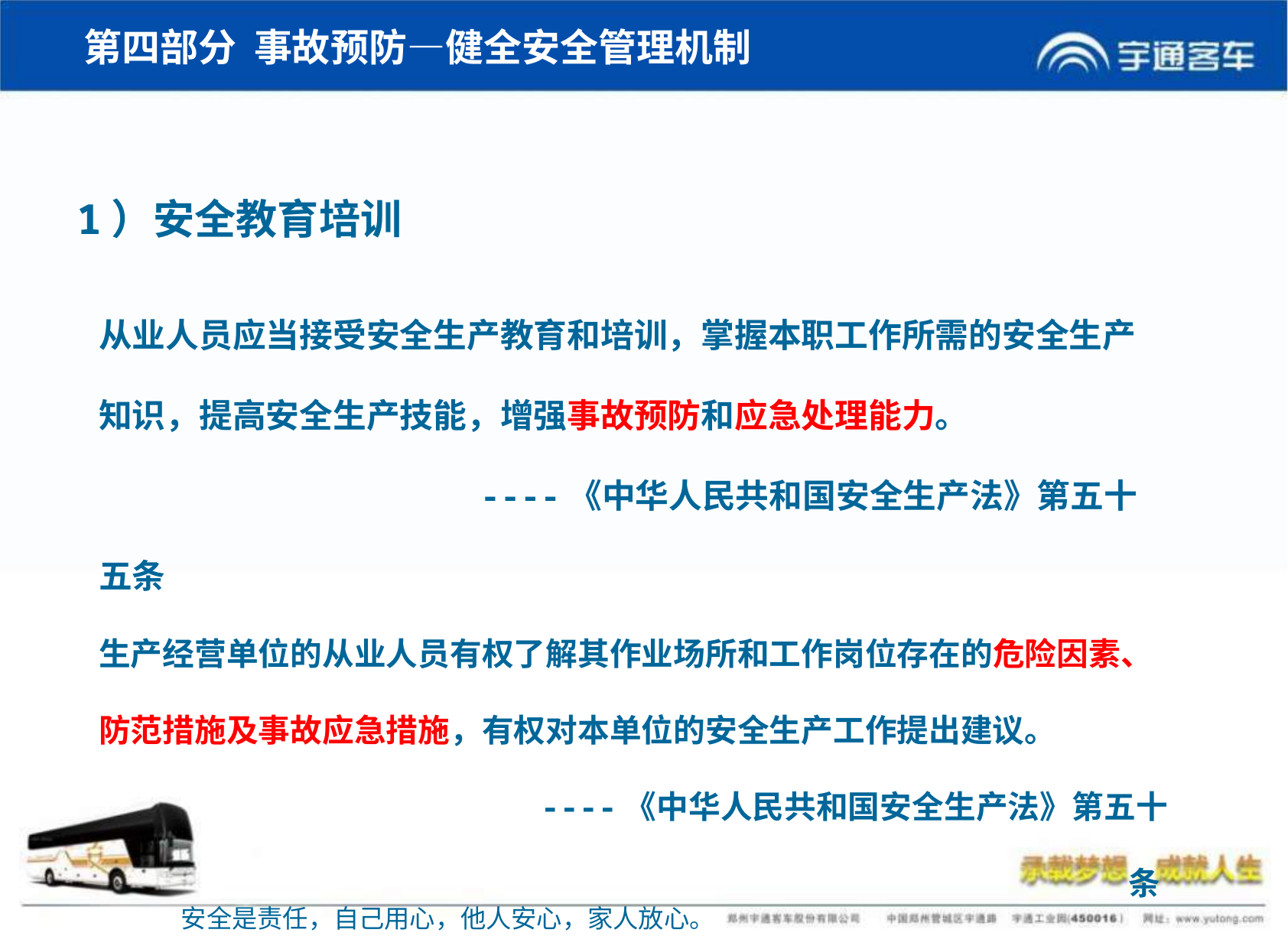

第四部分  事故预防—健全安全管理机制
1）安全教育培训
从业人员应当接受安全生产教育和培训，掌握本职工作所需的安全生产知识，提高安全生产技能，增强事故预防和应急处理能力。
                   ----《中华人民共和国安全生产法》第五十五条
生产经营单位的从业人员有权了解其作业场所和工作岗位存在的危险因素、防范措施及事故应急措施，有权对本单位的安全生产工作提出建议。
                       ----《中华人民共和国安全生产法》第五十条